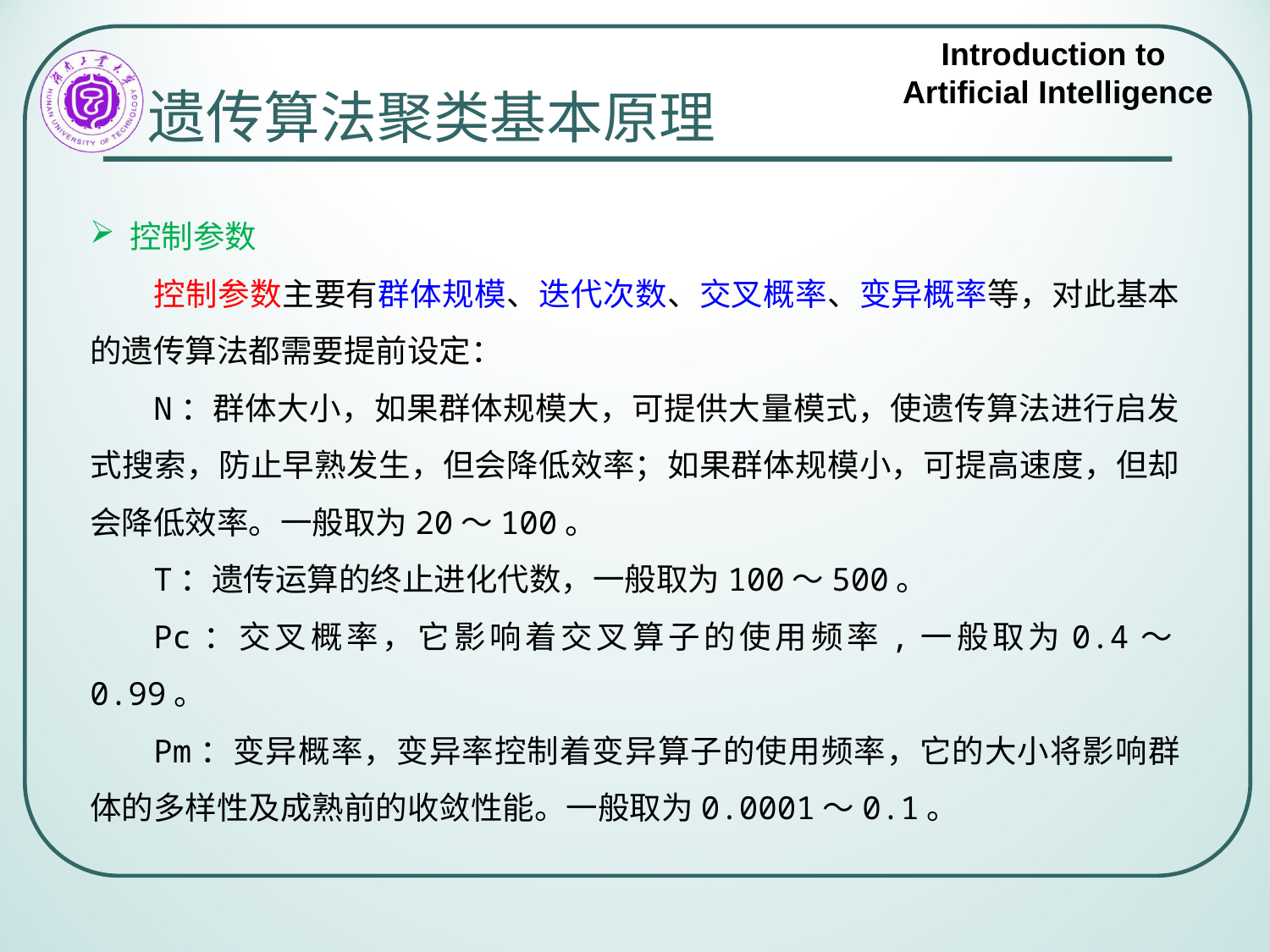

# 遗传算法聚类基本原理
控制参数
控制参数主要有群体规模、迭代次数、交叉概率、变异概率等，对此基本的遗传算法都需要提前设定：
N：群体大小，如果群体规模大，可提供大量模式，使遗传算法进行启发式搜索，防止早熟发生，但会降低效率；如果群体规模小，可提高速度，但却会降低效率。一般取为20～100。
T：遗传运算的终止进化代数，一般取为100～500。
Pc：交叉概率，它影响着交叉算子的使用频率,一般取为0.4～0.99。
Pm：变异概率，变异率控制着变异算子的使用频率，它的大小将影响群体的多样性及成熟前的收敛性能。一般取为0.0001～0.1。